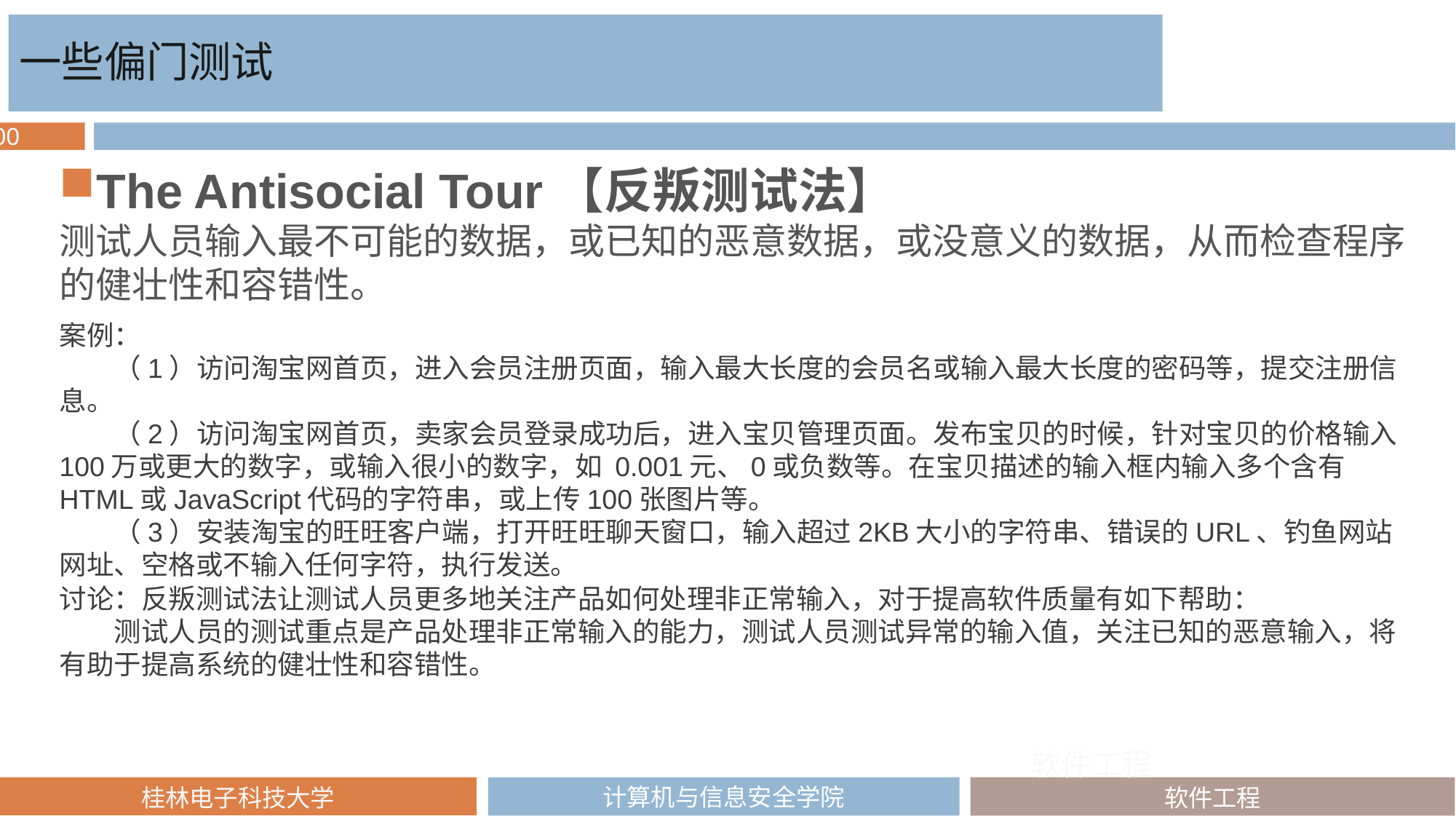

一些偏门测试

The Antisocial Tour【反叛测试法】
测试人员输入最不可能的数据，或已知的恶意数据，或没意义的数据，从而检查程序的健壮性和容错性。

案例：
　　（1）访问淘宝网首页，进入会员注册页面，输入最大长度的会员名或输入最大长度的密码等，提交注册信息。
　　（2）访问淘宝网首页，卖家会员登录成功后，进入宝贝管理页面。发布宝贝的时候，针对宝贝的价格输入100万或更大的数字，或输入很小的数字，如 0.001元、0或负数等。在宝贝描述的输入框内输入多个含有HTML或JavaScript代码的字符串，或上传100张图片等。
　　（3）安装淘宝的旺旺客户端，打开旺旺聊天窗口，输入超过2KB大小的字符串、错误的URL、钓鱼网站网址、空格或不输入任何字符，执行发送。
讨论：反叛测试法让测试人员更多地关注产品如何处理非正常输入，对于提高软件质量有如下帮助：
　　测试人员的测试重点是产品处理非正常输入的能力，测试人员测试异常的输入值，关注已知的恶意输入，将有助于提高系统的健壮性和容错性。
软件工程